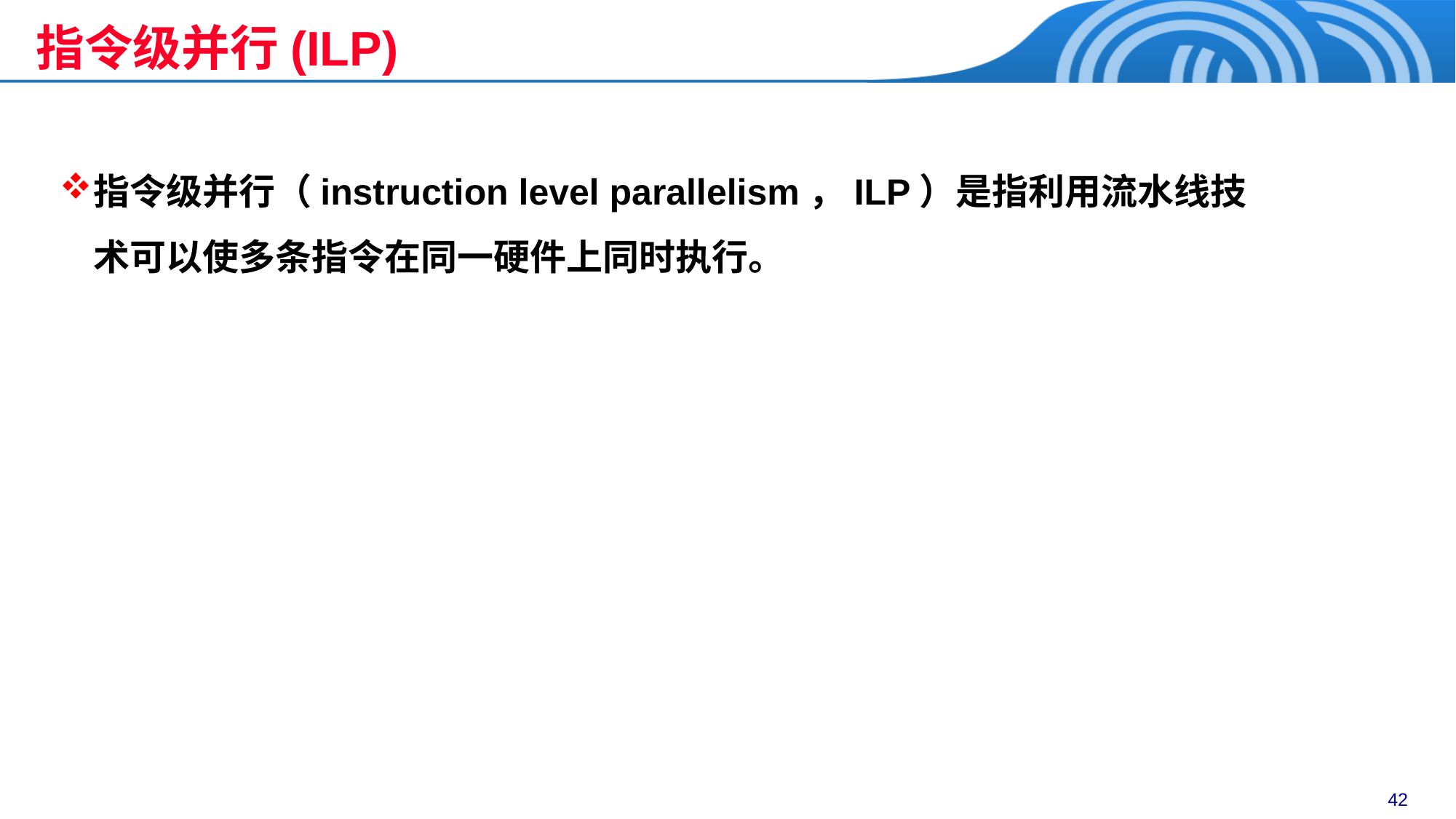

指令级并行(ILP)
指令级并行（instruction level parallelism，ILP）是指利用流水线技术可以使多条指令在同一硬件上同时执行。